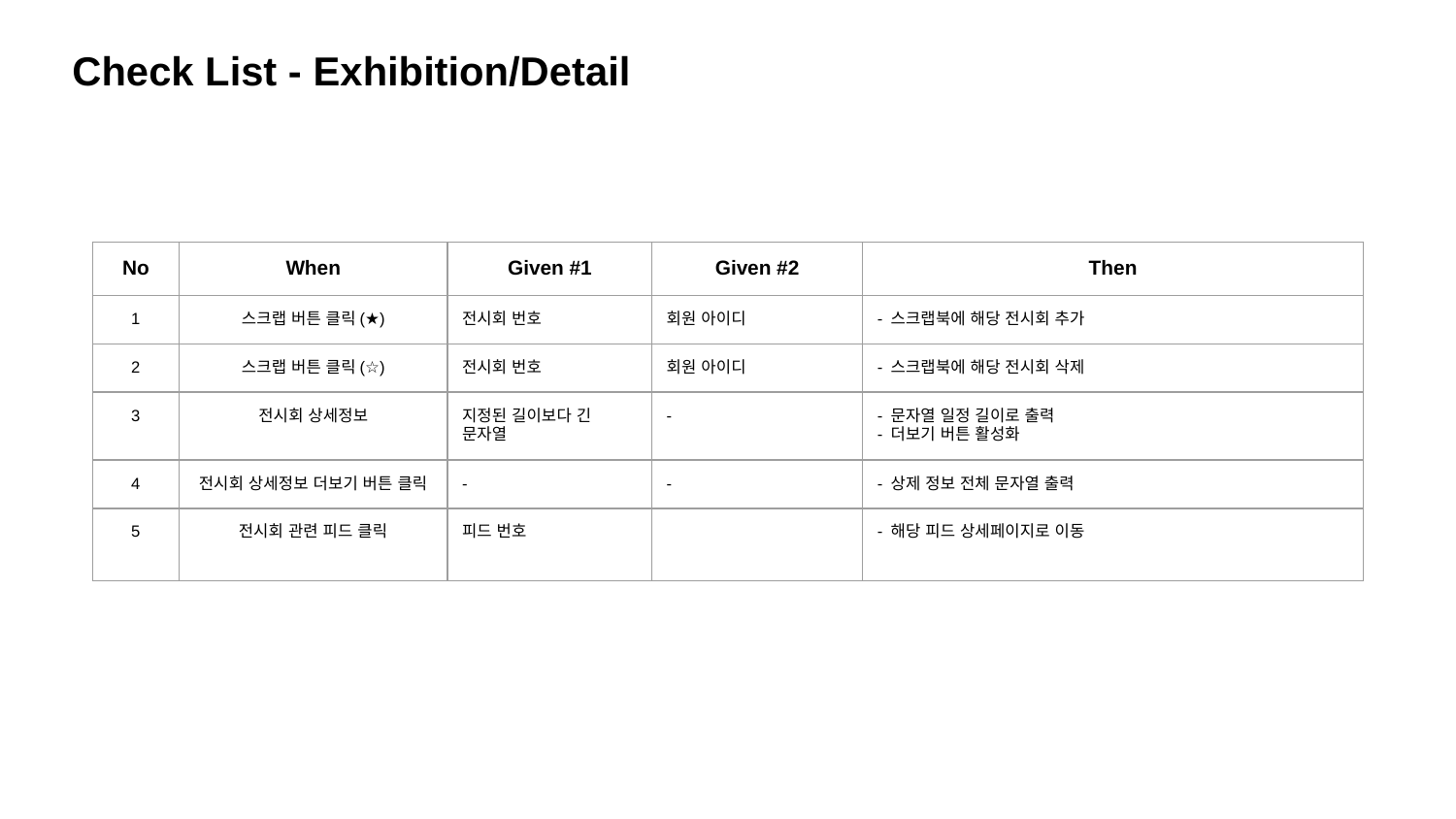

Check List - Exhibition/Detail
| No | When | Given #1 | Given #2 | Then |
| --- | --- | --- | --- | --- |
| 1 | 스크랩 버튼 클릭(★) | 전시회 번호 | 회원 아이디 | - 스크랩북에 해당 전시회 추가 |
| 2 | 스크랩 버튼 클릭(☆) | 전시회 번호 | 회원 아이디 | - 스크랩북에 해당 전시회 삭제 |
| 3 | 전시회 상세정보 | 지정된 길이보다 긴 문자열 | - | - 문자열 일정 길이로 출력 - 더보기 버튼 활성화 |
| 4 | 전시회 상세정보 더보기 버튼 클릭 | - | - | - 상제 정보 전체 문자열 출력 |
| 5 | 전시회 관련 피드 클릭 | 피드 번호 |  | - 해당 피드 상세페이지로 이동 |